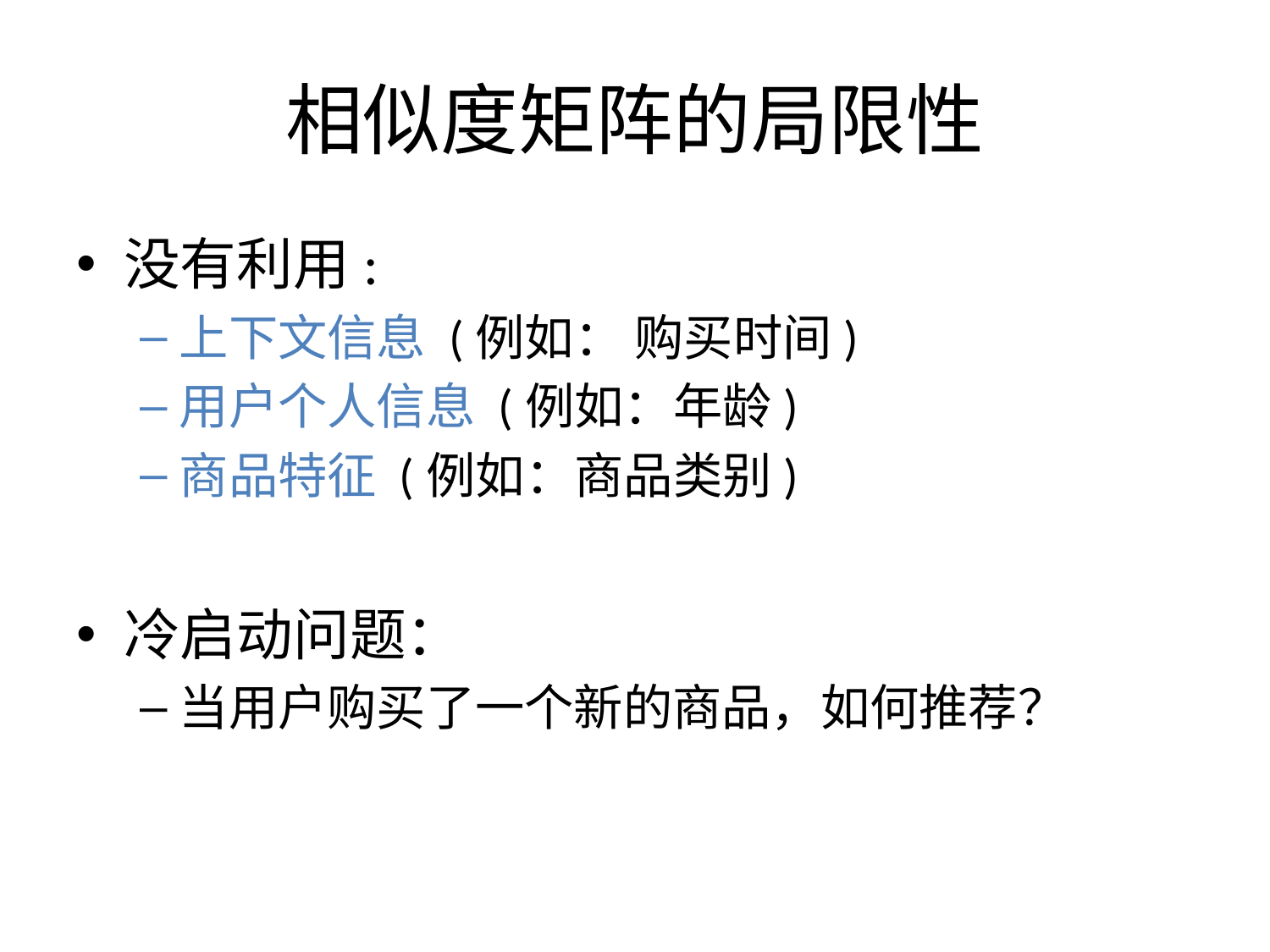

# 相似度矩阵的局限性
没有利用:
上下文信息 (例如： 购买时间)
用户个人信息 (例如：年龄)
商品特征 (例如：商品类别)

冷启动问题：
当用户购买了一个新的商品，如何推荐？